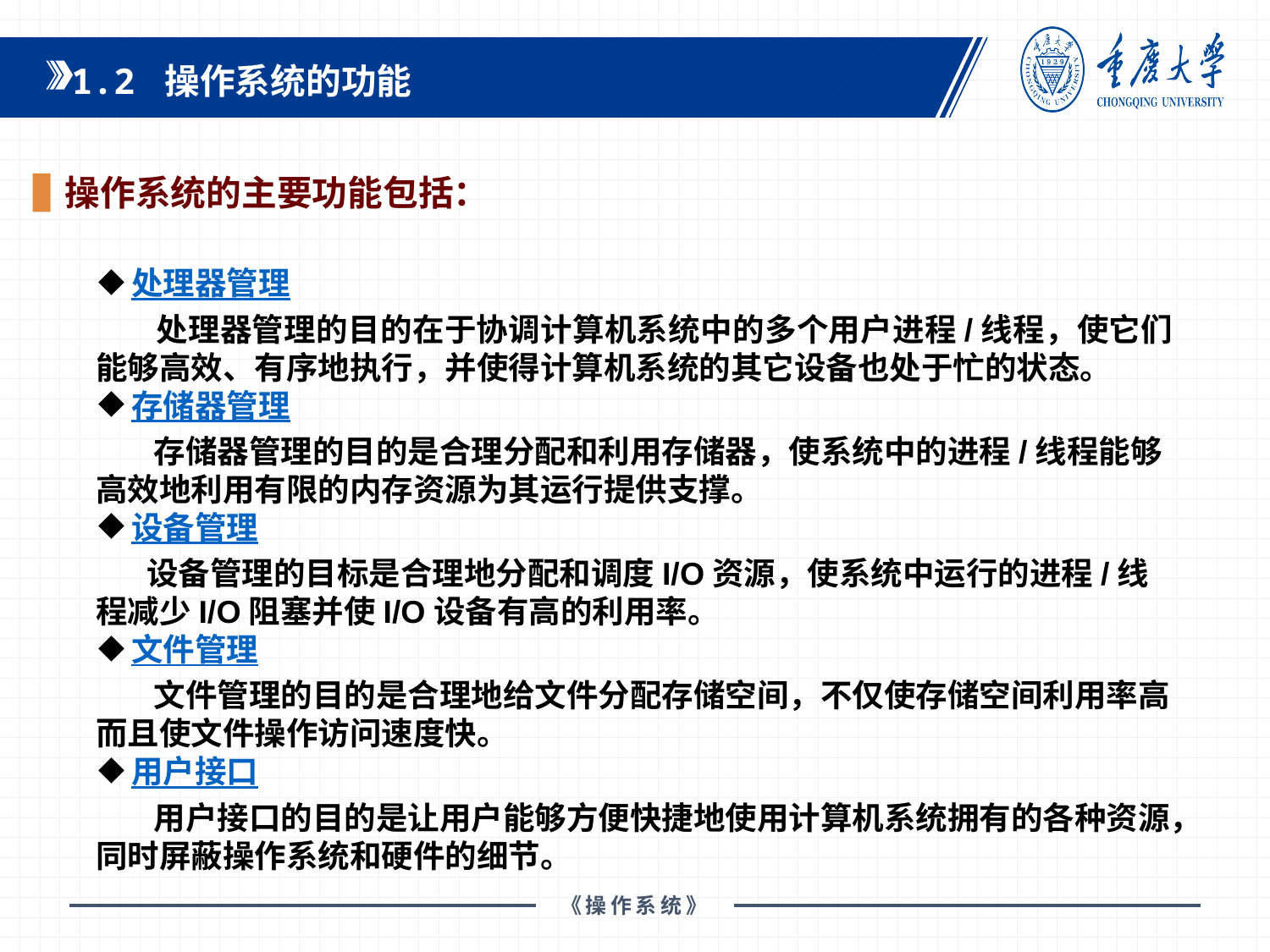

1.2 操作系统的功能
操作系统的主要功能包括：

处理器管理
       处理器管理的目的在于协调计算机系统中的多个用户进程/线程，使它们能够高效、有序地执行，并使得计算机系统的其它设备也处于忙的状态。
存储器管理
       存储器管理的目的是合理分配和利用存储器，使系统中的进程/线程能够高效地利用有限的内存资源为其运行提供支撑。
设备管理
      设备管理的目标是合理地分配和调度I/O资源，使系统中运行的进程/线程减少I/O阻塞并使I/O设备有高的利用率。
文件管理
       文件管理的目的是合理地给文件分配存储空间，不仅使存储空间利用率高而且使文件操作访问速度快。
用户接口
       用户接口的目的是让用户能够方便快捷地使用计算机系统拥有的各种资源，同时屏蔽操作系统和硬件的细节。